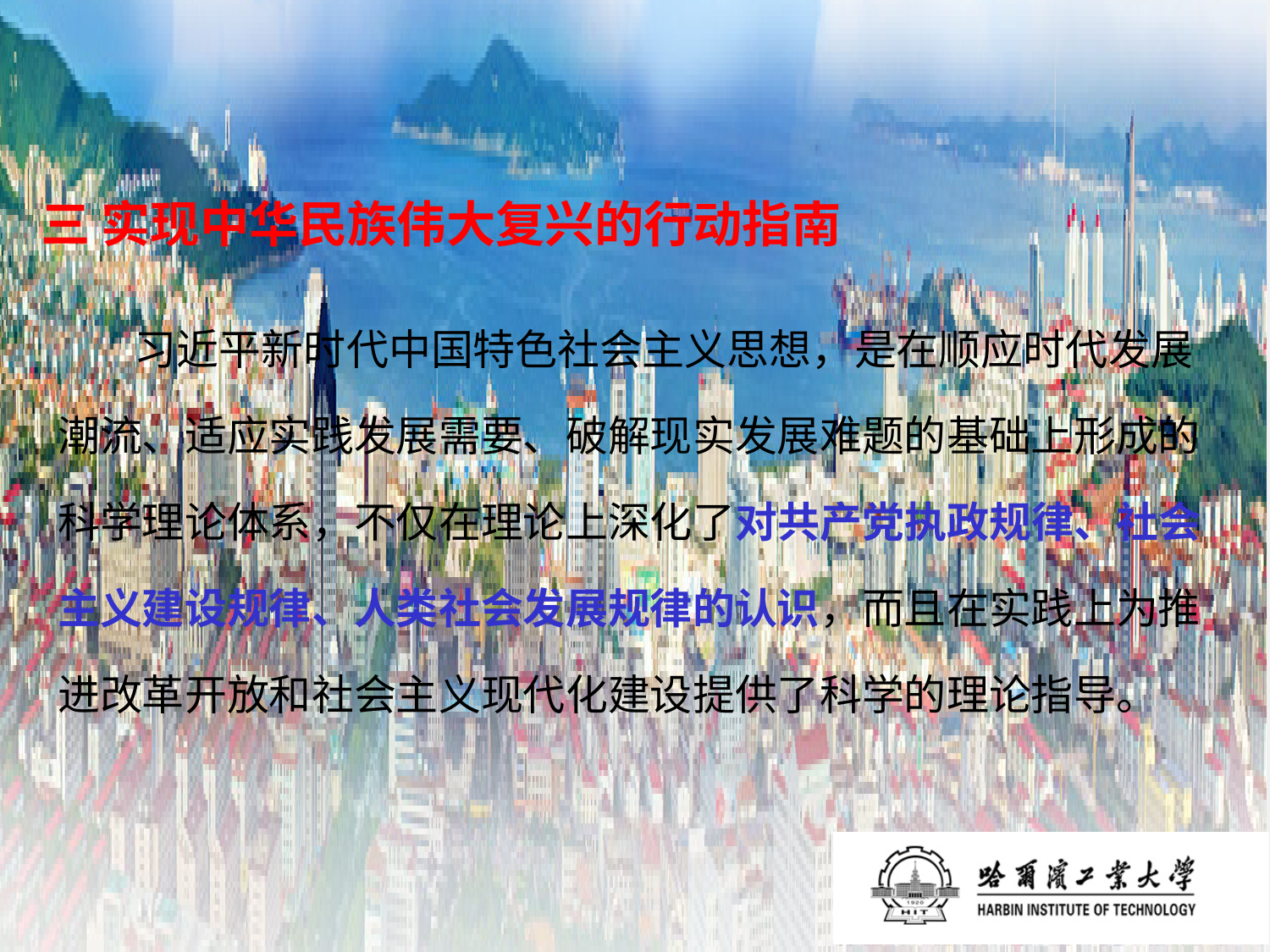

# 三 实现中华民族伟大复兴的行动指南
       习近平新时代中国特色社会主义思想，是在顺应时代发展潮流、适应实践发展需要、破解现实发展难题的基础上形成的科学理论体系，不仅在理论上深化了对共产党执政规律、社会主义建设规律、人类社会发展规律的认识，而且在实践上为推进改革开放和社会主义现代化建设提供了科学的理论指导。